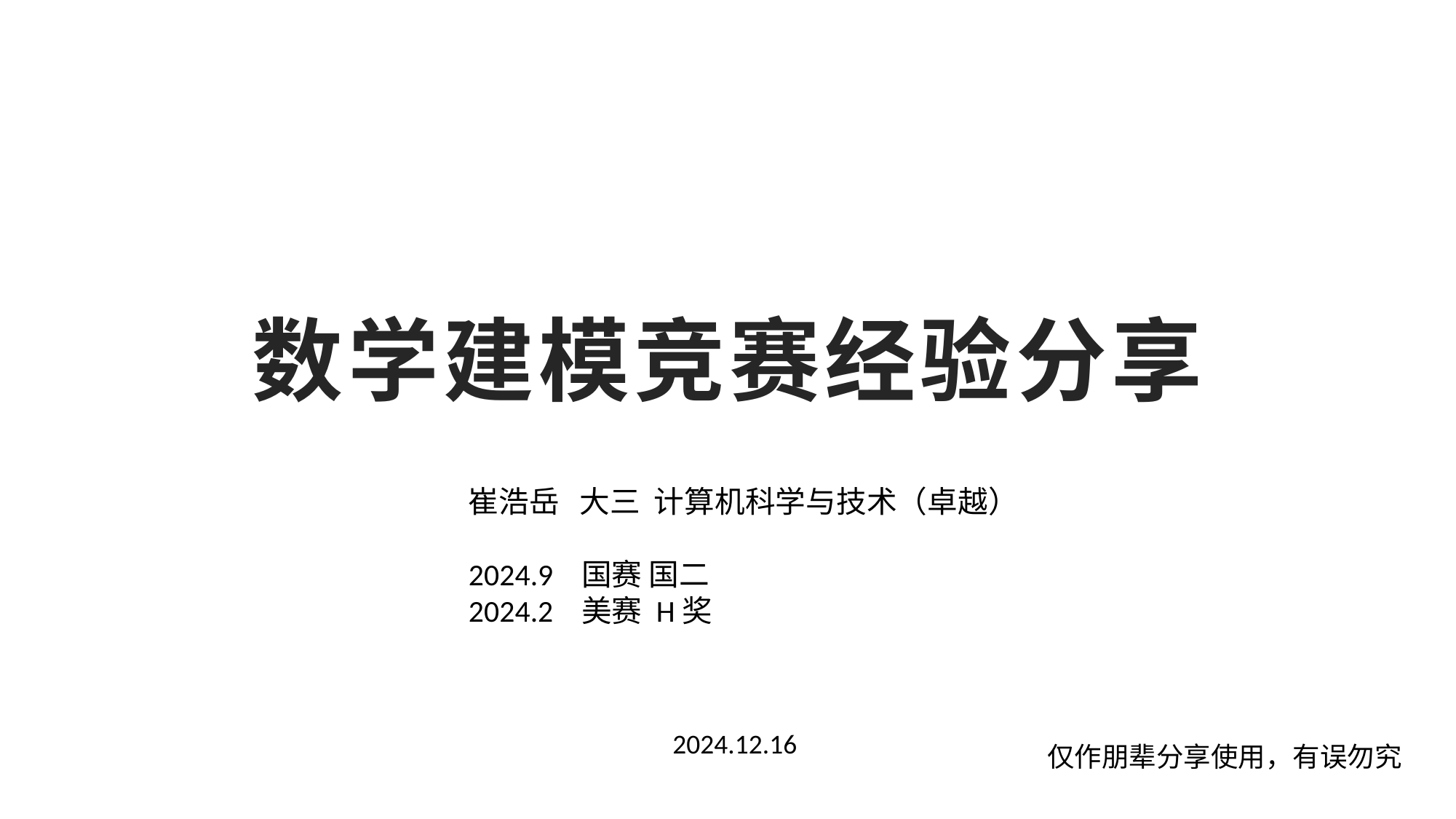

# 数学建模竞赛经验分享
崔浩岳   大三  计算机科学与技术（卓越）

2024.9   国赛 国二
2024.2   美赛 H奖

                                 2024.12.16
仅作朋辈分享使用，有误勿究